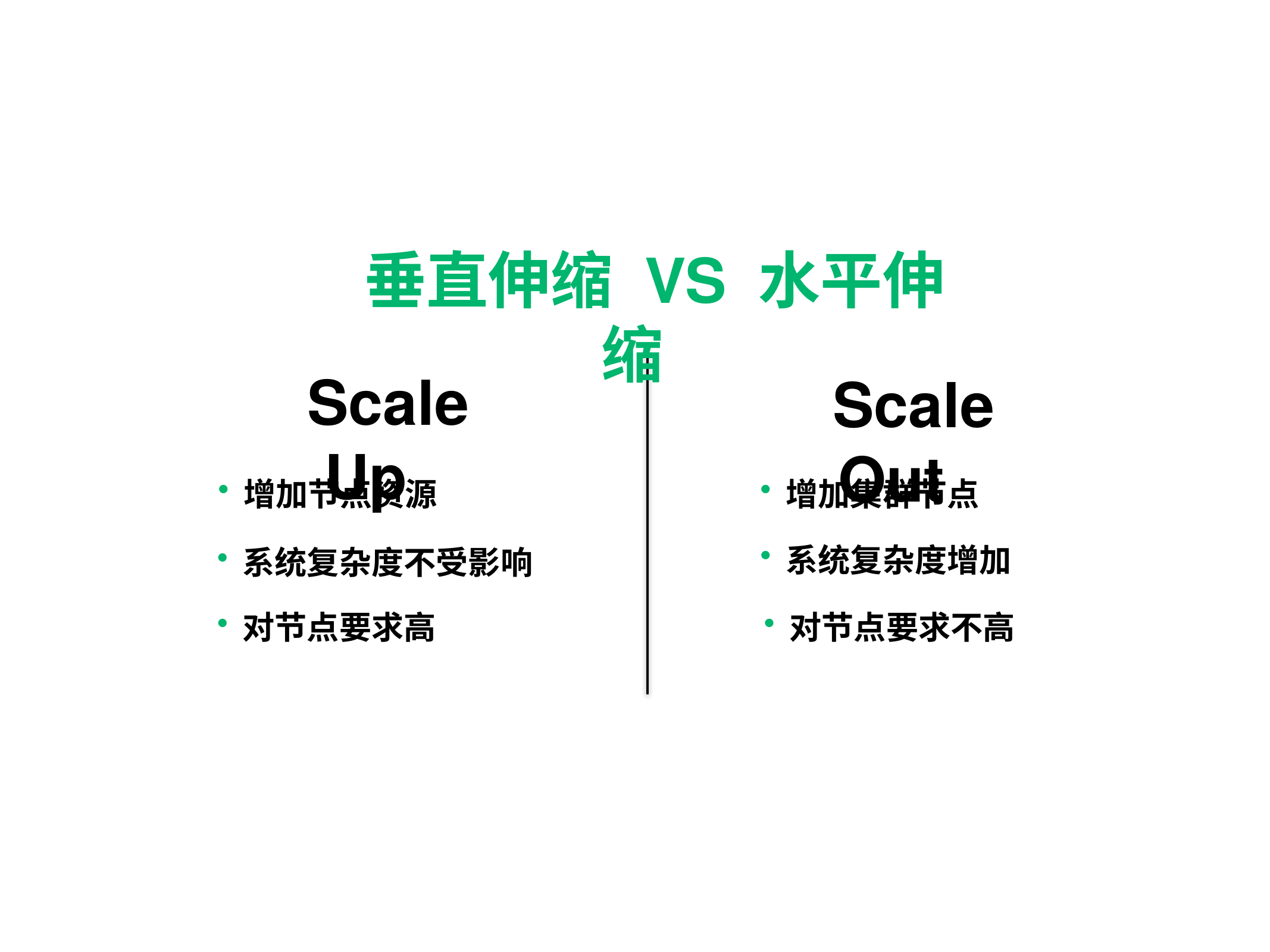

垂直伸缩 VS 水平伸缩

Scale Up
Scale Out
增加节点资源
增加集群节点
系统复杂度增加
系统复杂度不受影响
对节点要求高
对节点要求不高
29